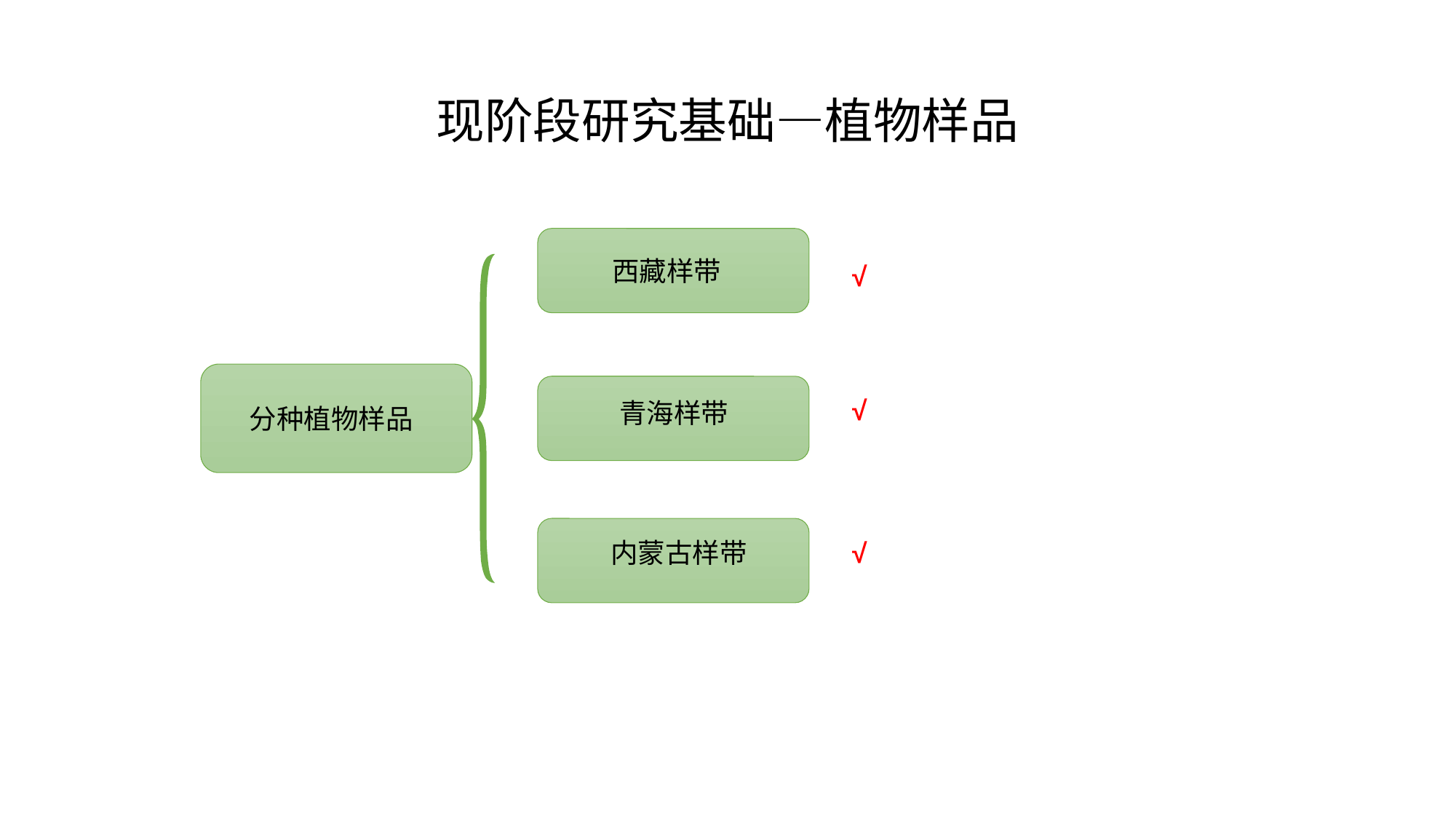

# 现阶段研究基础—植物样品

西藏样带

√

√
青海样带
分种植物样品

内蒙古样带
√